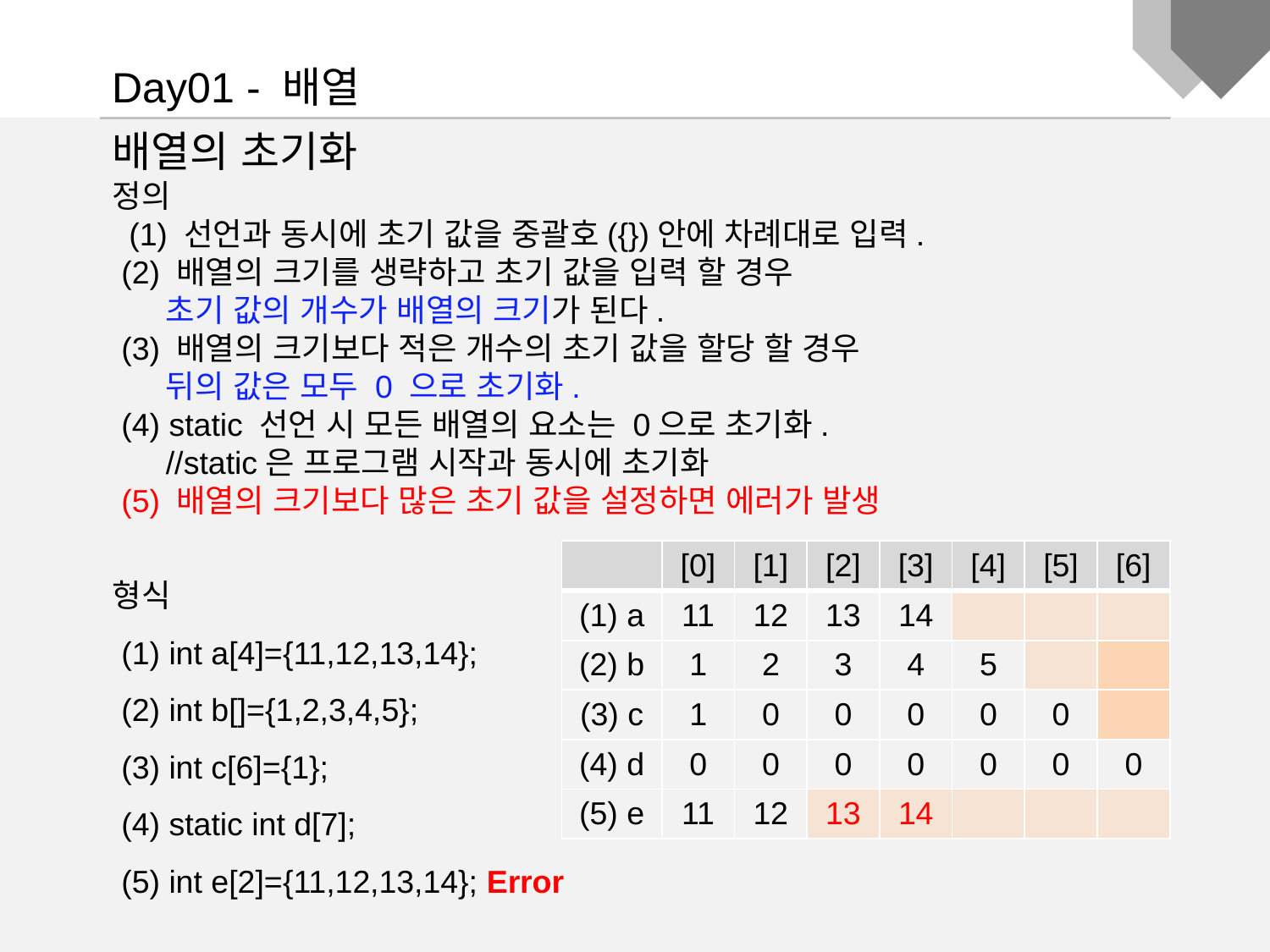

Day01 - 배열
배열의 초기화
정의
 (1) 선언과 동시에 초기 값을 중괄호({})안에 차례대로 입력.
 (2) 배열의 크기를 생략하고 초기 값을 입력 할 경우
      초기 값의 개수가 배열의 크기가 된다.
 (3) 배열의 크기보다 적은 개수의 초기 값을 할당 할 경우
      뒤의 값은 모두 0 으로 초기화.
 (4) static 선언 시 모든 배열의 요소는 0으로 초기화.
      //static은 프로그램 시작과 동시에 초기화
 (5) 배열의 크기보다 많은 초기 값을 설정하면 에러가 발생

형식
 (1) int a[4]={11,12,13,14};
 (2) int b[]={1,2,3,4,5};
 (3) int c[6]={1};
 (4) static int d[7];
 (5) int e[2]={11,12,13,14}; Error
|  | [0] | [1] | [2] | [3] | [4] | [5] | [6] |
| --- | --- | --- | --- | --- | --- | --- | --- |
| (1) a | 11 | 12 | 13 | 14 |  |  |  |
| (2) b | 1 | 2 | 3 | 4 | 5 |  |  |
| (3) c | 1 | 0 | 0 | 0 | 0 | 0 |  |
| (4) d | 0 | 0 | 0 | 0 | 0 | 0 | 0 |
| (5) e | 11 | 12 | 13 | 14 |  |  |  |